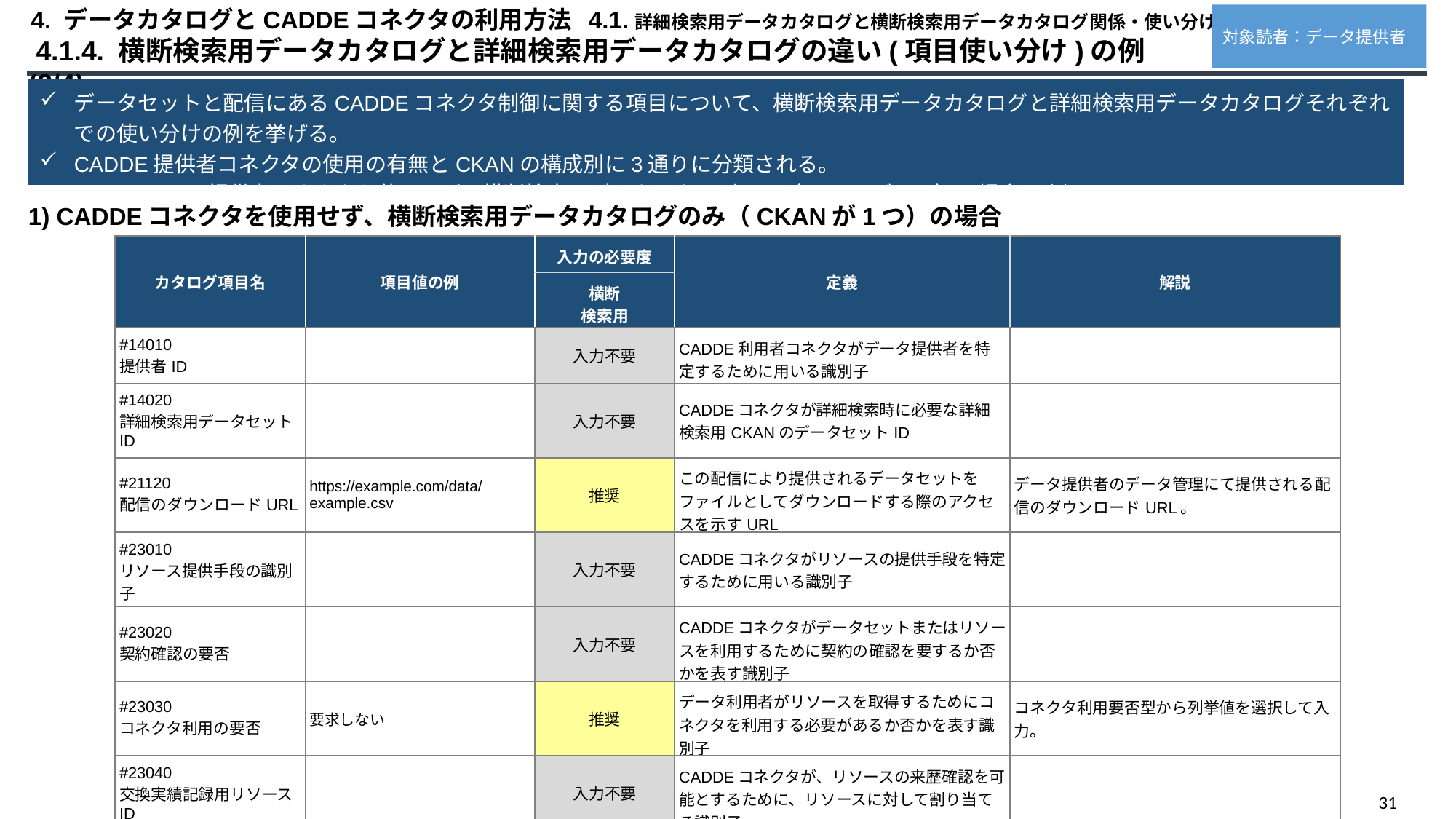

4. データカタログとCADDEコネクタの利用方法  4.1.詳細検索用データカタログと横断検索用データカタログ関係・使い分けについて
対象読者：データ提供者
 4.1.4. 横断検索用データカタログと詳細検索用データカタログの違い(項目使い分け)の例(2/4)
データセットと配信にあるCADDEコネクタ制御に関する項目について、横断検索用データカタログと詳細検索用データカタログそれぞれでの使い分けの例を挙げる。
CADDE提供者コネクタの使用の有無とCKANの構成別に3通りに分類される。
1)は CADDE提供者コネクタを使用せず、横断検索用データカタログのみ（CKANが1つ）の場合 の例。
1) CADDEコネクタを使用せず、横断検索用データカタログのみ（CKANが1つ）の場合
| カタログ項目名 | 項目値の例 | 入力の必要度 | 定義 | 解説 |
| --- | --- | --- | --- | --- |
|  |  | 横断 検索用 |  |  |
| #14010 提供者ID |  | 入力不要 | CADDE利用者コネクタがデータ提供者を特定するために用いる識別子 |  |
| #14020 詳細検索用データセットID |  | 入力不要 | CADDEコネクタが詳細検索時に必要な詳細検索用CKANのデータセットID |  |
| #21120 配信のダウンロードURL | https://example.com/data/example.csv | 推奨 | この配信により提供されるデータセットをファイルとしてダウンロードする際のアクセスを示すURL | データ提供者のデータ管理にて提供される配信のダウンロードURL。 |
| #23010 リソース提供手段の識別子 |  | 入力不要 | CADDEコネクタがリソースの提供手段を特定するために用いる識別子 |  |
| #23020 契約確認の要否 |  | 入力不要 | CADDEコネクタがデータセットまたはリソースを利用するために契約の確認を要するか否かを表す識別子 |  |
| #23030 コネクタ利用の要否 | 要求しない | 推奨 | データ利用者がリソースを取得するためにコネクタを利用する必要があるか否かを表す識別子 | コネクタ利用要否型から列挙値を選択して入力。 |
| #23040 交換実績記録用リソースID |  | 入力不要 | CADDEコネクタが、リソースの来歴確認を可能とするために、リソースに対して割り当てる識別子 |  |